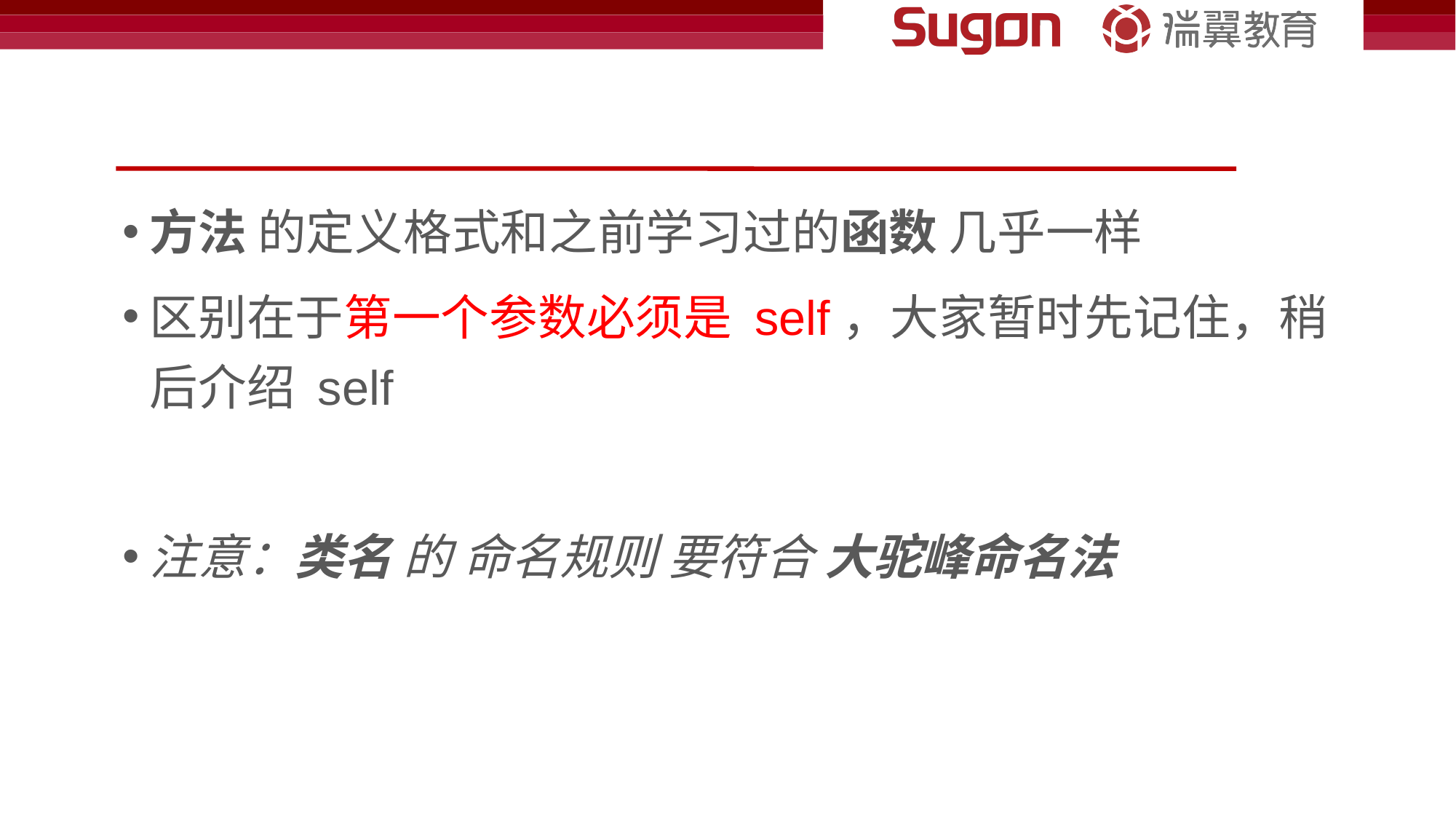

#
方法 的定义格式和之前学习过的函数 几乎一样
区别在于第一个参数必须是 self，大家暂时先记住，稍后介绍 self

注意：类名 的 命名规则 要符合 大驼峰命名法